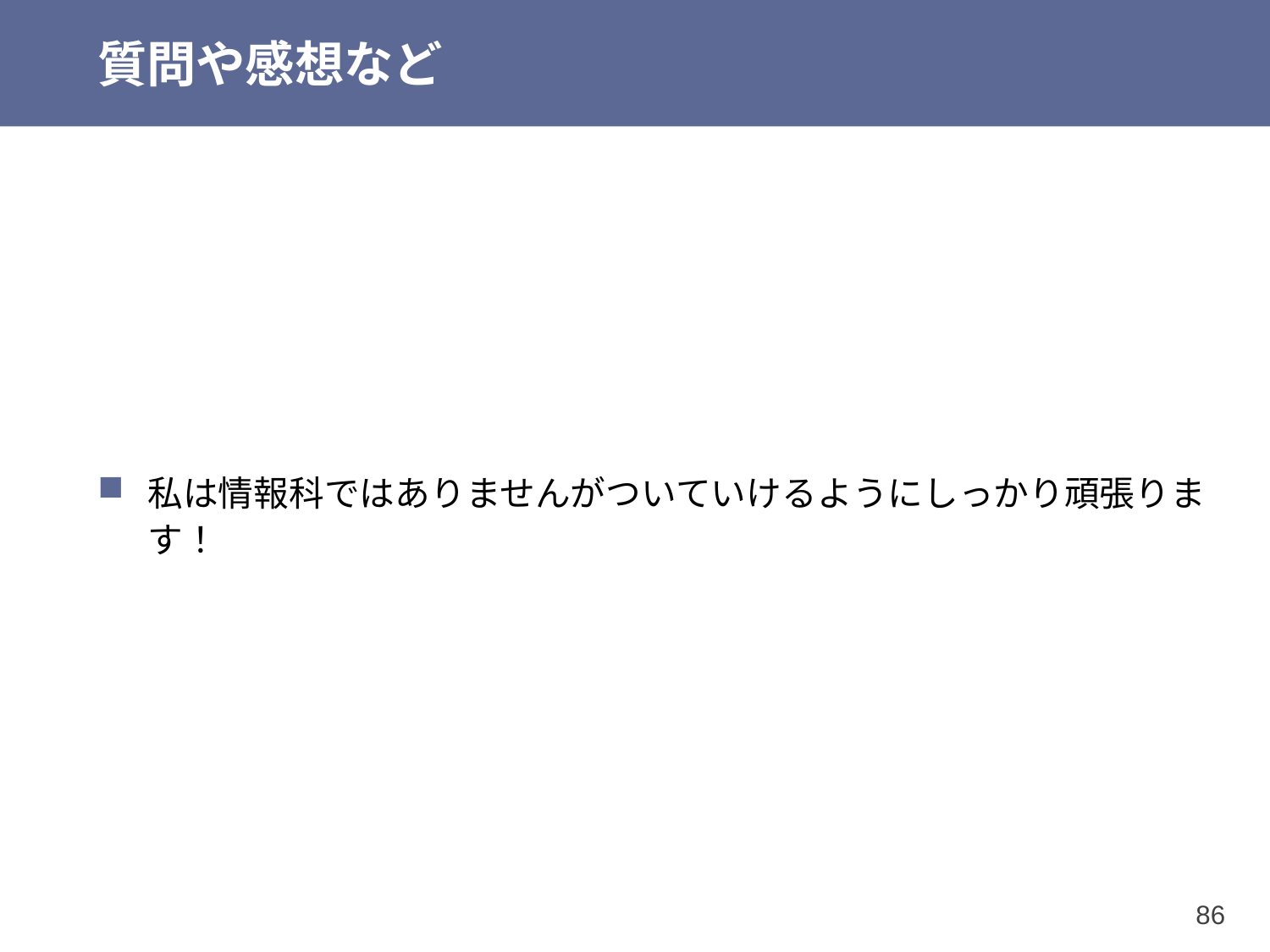

# 質問や感想など
私は情報科ではありませんがついていけるようにしっかり頑張ります！